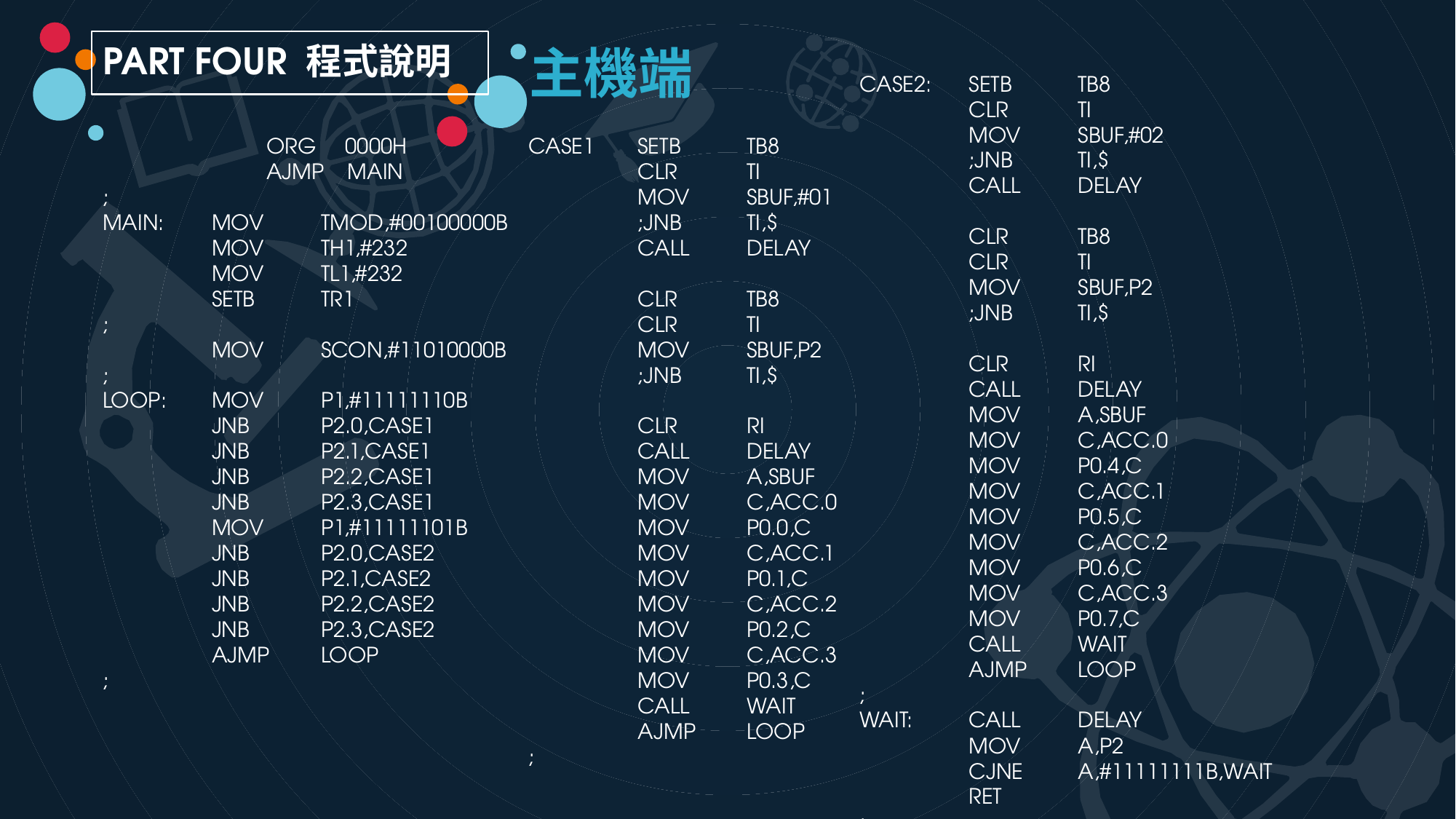

主機端
PART FOUR 程式說明
CASE2:	SETB	TB8
        	CLR     	TI
        	MOV     	SBUF,#02
       	;JNB     	TI,$
        	CALL    	DELAY

        	CLR     	TB8
        	CLR     	TI
        	MOV     	SBUF,P2
        	;JNB     	TI,$

        	CLR     	RI
        	CALL    	DELAY
       	MOV     	A,SBUF
	MOV     	C,ACC.0
        	MOV     	P0.4,C
       	MOV	C,ACC.1
        	MOV     	P0.5,C
        	MOV     	C,ACC.2
        	MOV     	P0.6,C
        	MOV     	C,ACC.3
        	MOV     	P0.7,C
	CALL    	WAIT
        	AJMP    	LOOP
;
WAIT:   	CALL    	DELAY
        	MOV     	A,P2
        	CJNE    	A,#11111111B,WAIT
        	RET
;
DELAY:  MOV     R6,#25
DL1:    MOV     R7,#200
DL2:    DJNZ    R7,DL2
        DJNZ    R6,DL1
        RET
;
        END

	ORG     0000H
	AJMP    MAIN
;
MAIN:   	MOV	TMOD,#00100000B
        	MOV	TH1,#232
        	MOV 	TL1,#232
        	SETB	TR1
;
        	MOV	SCON,#11010000B
;
LOOP:	MOV	P1,#11111110B
	JNB	P2.0,CASE1
        	JNB     	P2.1,CASE1
         	JNB     	P2.2,CASE1
        	JNB     	P2.3,CASE1
	MOV	P1,#11111101B
	JNB     	P2.0,CASE2
      	JNB     	P2.1,CASE2
       	JNB     	P2.2,CASE2
       	JNB     	P2.3,CASE2
	AJMP	LOOP
;
CASE1	SETB	TB8
        	CLR     	TI
        	MOV     	SBUF,#01
        	;JNB     	TI,$
        	CALL    	DELAY

        	CLR     	TB8
        	CLR     	TI
        	MOV     	SBUF,P2
        	;JNB     	TI,$

        	CLR     	RI
        	CALL    	DELAY
        	MOV     	A,SBUF
        	MOV     	C,ACC.0
        	MOV     	P0.0,C
       	MOV     	C,ACC.1
        	MOV     	P0.1,C
        	MOV     	C,ACC.2
        	MOV     	P0.2,C
        	MOV     	C,ACC.3
        	MOV     	P0.3,C
        	CALL    	WAIT
        	AJMP    	LOOP
;